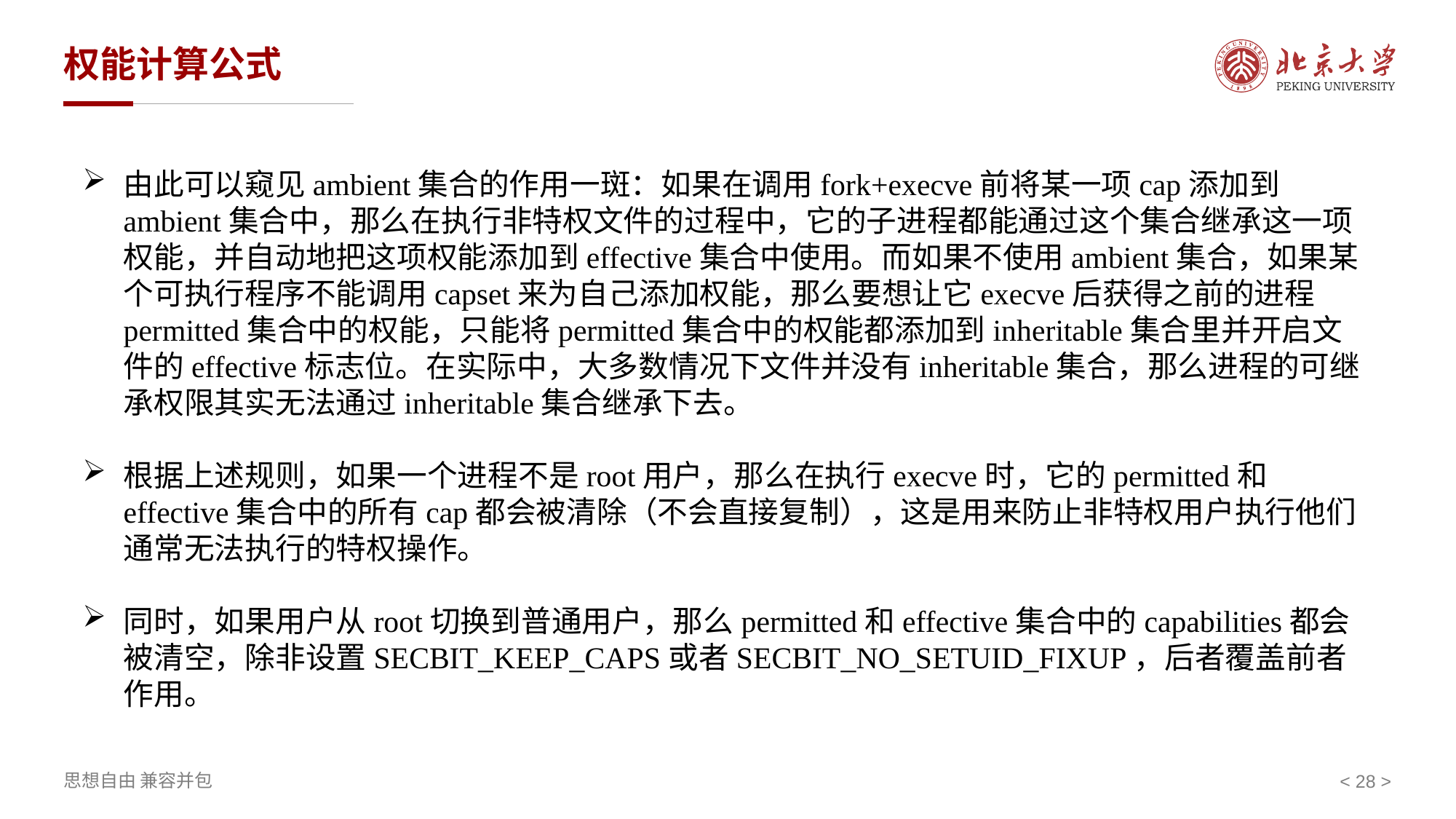

# 权能计算公式
由此可以窥见ambient集合的作用一斑：如果在调用fork+execve前将某一项cap添加到ambient集合中，那么在执行非特权文件的过程中，它的子进程都能通过这个集合继承这一项权能，并自动地把这项权能添加到effective集合中使用。而如果不使用ambient集合，如果某个可执行程序不能调用capset来为自己添加权能，那么要想让它execve后获得之前的进程permitted集合中的权能，只能将permitted集合中的权能都添加到inheritable集合里并开启文件的effective标志位。在实际中，大多数情况下文件并没有inheritable集合，那么进程的可继承权限其实无法通过inheritable集合继承下去。

根据上述规则，如果一个进程不是root用户，那么在执行execve时，它的permitted和effective集合中的所有cap都会被清除（不会直接复制），这是用来防止非特权用户执行他们通常无法执行的特权操作。

同时，如果用户从root切换到普通用户，那么permitted和effective集合中的capabilities都会被清空，除非设置SECBIT_KEEP_CAPS或者SECBIT_NO_SETUID_FIXUP，后者覆盖前者作用。
< 28 >